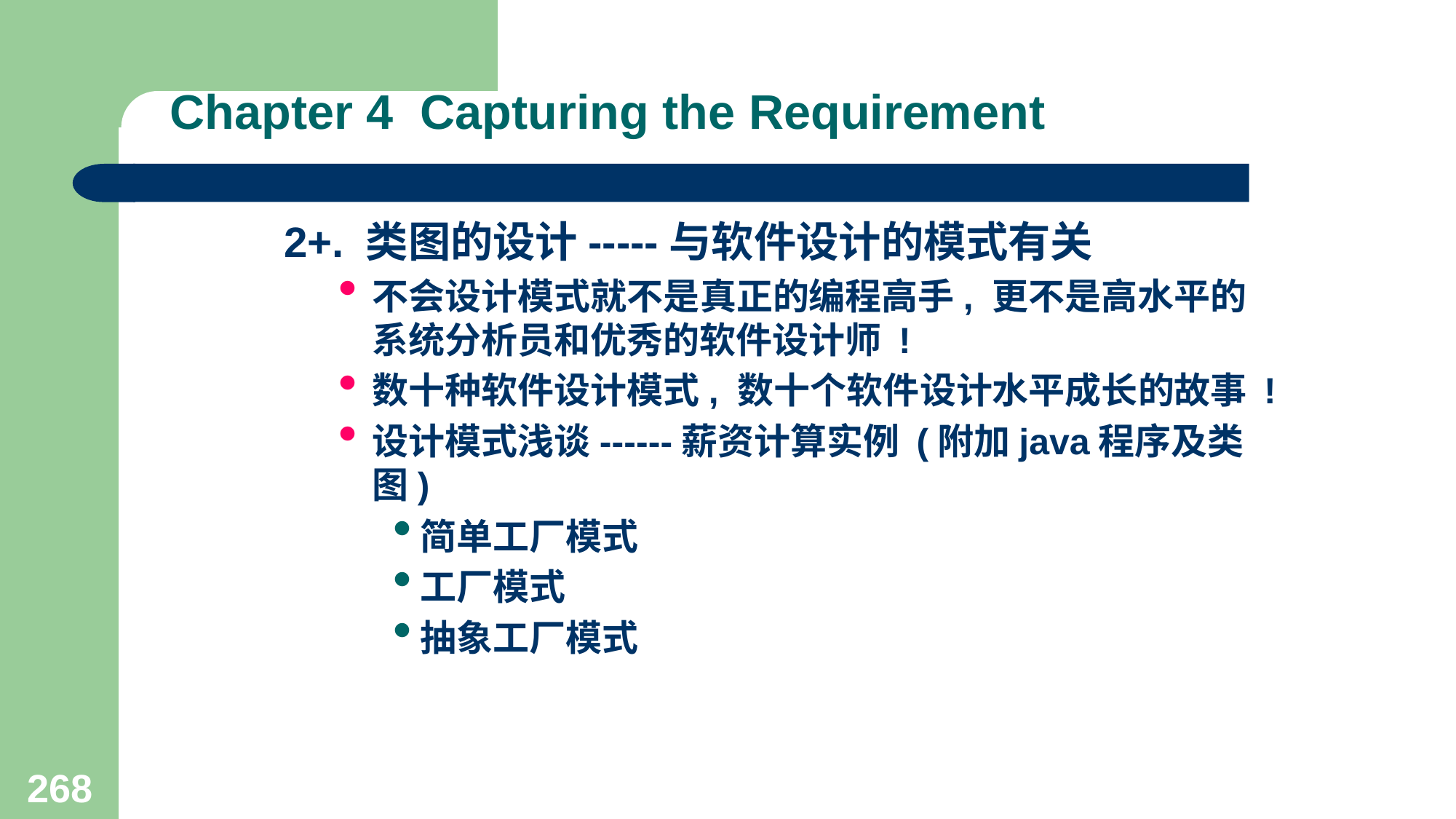

# Chapter 4  Capturing the Requirement
2+. 类图的设计-----与软件设计的模式有关
不会设计模式就不是真正的编程高手, 更不是高水平的系统分析员和优秀的软件设计师 !
数十种软件设计模式, 数十个软件设计水平成长的故事 !
设计模式浅谈------薪资计算实例 (附加java程序及类图)
简单工厂模式
工厂模式
抽象工厂模式
268